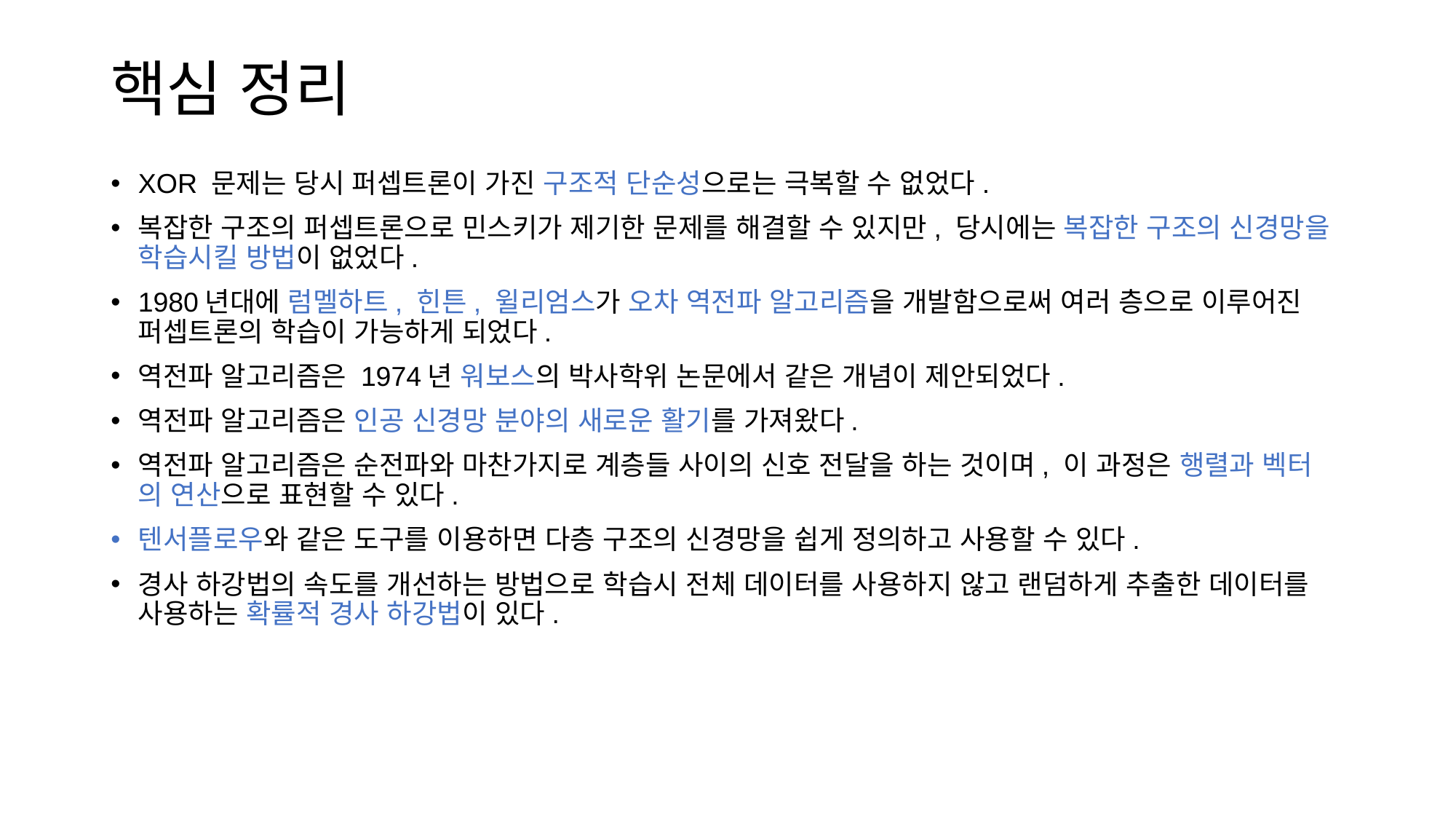

# 핵심 정리
XOR 문제는 당시 퍼셉트론이 가진 구조적 단순성으로는 극복할 수 없었다.
복잡한 구조의 퍼셉트론으로 민스키가 제기한 문제를 해결할 수 있지만, 당시에는 복잡한 구조의 신경망을 학습시킬 방법이 없었다.
1980년대에 럼멜하트, 힌튼, 윌리엄스가 오차 역전파 알고리즘을 개발함으로써 여러 층으로 이루어진 퍼셉트론의 학습이 가능하게 되었다.
역전파 알고리즘은 1974년 워보스의 박사학위 논문에서 같은 개념이 제안되었다.
역전파 알고리즘은 인공 신경망 분야의 새로운 활기를 가져왔다.
역전파 알고리즘은 순전파와 마찬가지로 계층들 사이의 신호 전달을 하는 것이며, 이 과정은 행렬과 벡터 의 연산으로 표현할 수 있다.
텐서플로우와 같은 도구를 이용하면 다층 구조의 신경망을 쉽게 정의하고 사용할 수 있다.
경사 하강법의 속도를 개선하는 방법으로 학습시 전체 데이터를 사용하지 않고 랜덤하게 추출한 데이터를 사용하는 확률적 경사 하강법이 있다.